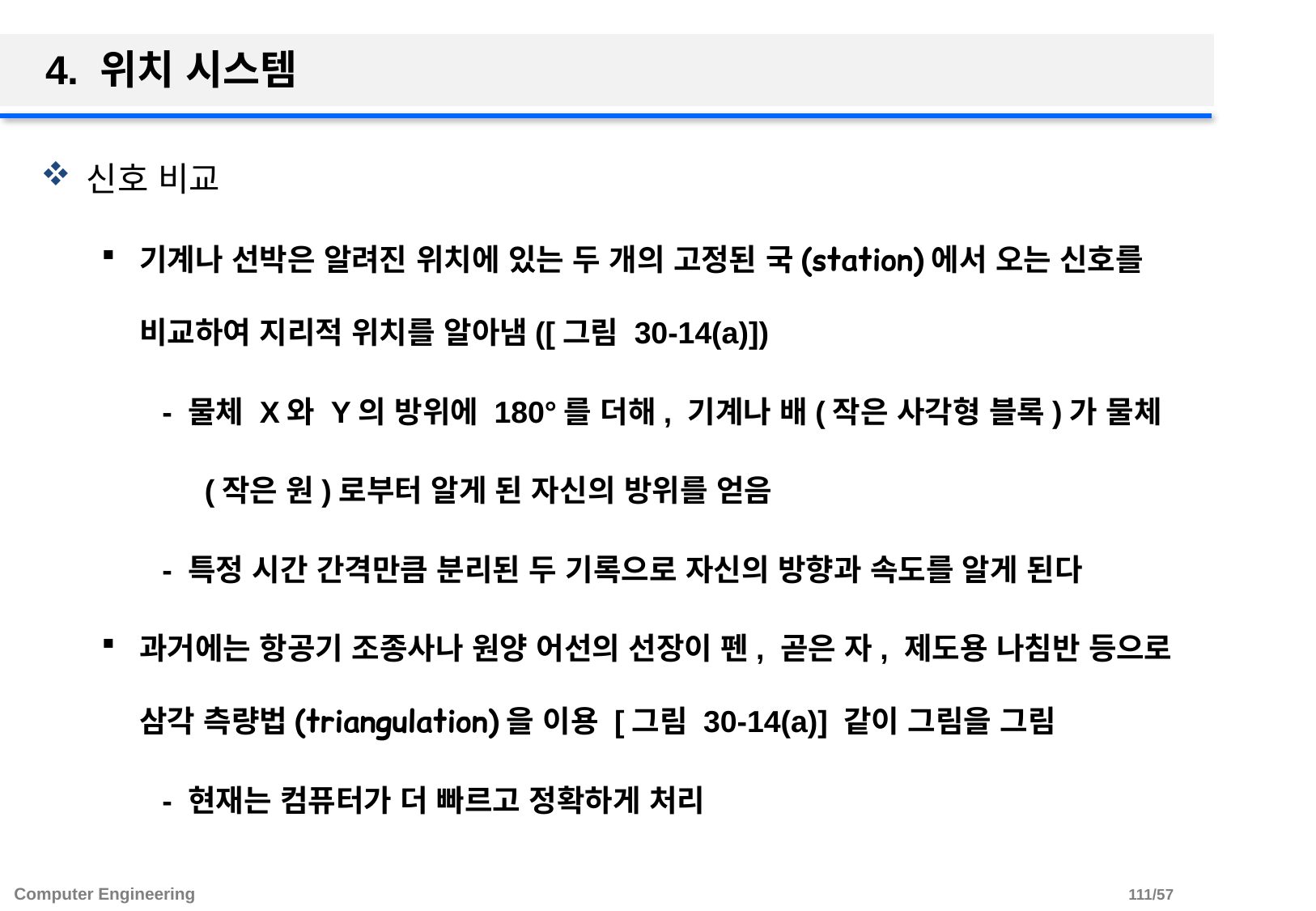

# 4. 위치 시스템
신호 비교
기계나 선박은 알려진 위치에 있는 두 개의 고정된 국(station)에서 오는 신호를 비교하여 지리적 위치를 알아냄([그림 30-14(a)])
- 물체 X와 Y의 방위에 180°를 더해, 기계나 배(작은 사각형 블록)가 물체
     (작은 원)로부터 알게 된 자신의 방위를 얻음
- 특정 시간 간격만큼 분리된 두 기록으로 자신의 방향과 속도를 알게 된다
과거에는 항공기 조종사나 원양 어선의 선장이 펜, 곧은 자, 제도용 나침반 등으로 삼각 측량법(triangulation)을 이용 [그림 30-14(a)] 같이 그림을 그림
- 현재는 컴퓨터가 더 빠르고 정확하게 처리